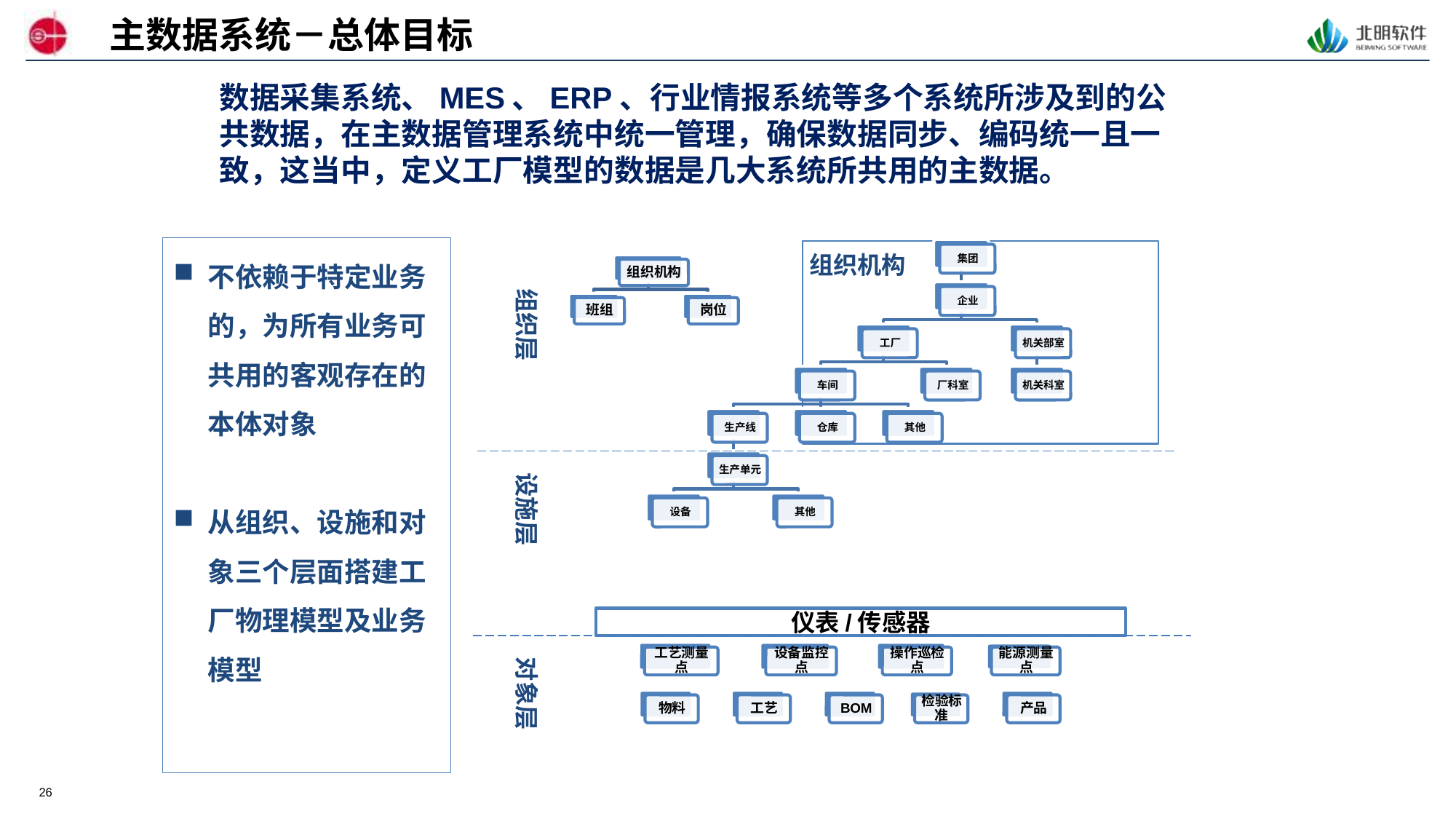

主数据系统－总体目标
数据采集系统、MES、ERP、行业情报系统等多个系统所涉及到的公共数据，在主数据管理系统中统一管理，确保数据同步、编码统一且一致，这当中，定义工厂模型的数据是几大系统所共用的主数据。
不依赖于特定业务的，为所有业务可共用的客观存在的本体对象

从组织、设施和对象三个层面搭建工厂物理模型及业务模型

集团
企业
工厂
车间
生产线
生产单元
设备
其他
仓库
其他
厂科室
机关部室
机关科室

组织机构
组织机构
班组
岗位
组织层
设施层
仪表/传感器
对象层
工艺测量点
设备监控点
操作巡检点
能源测量点
物料
工艺
BOM
检验标准
产品